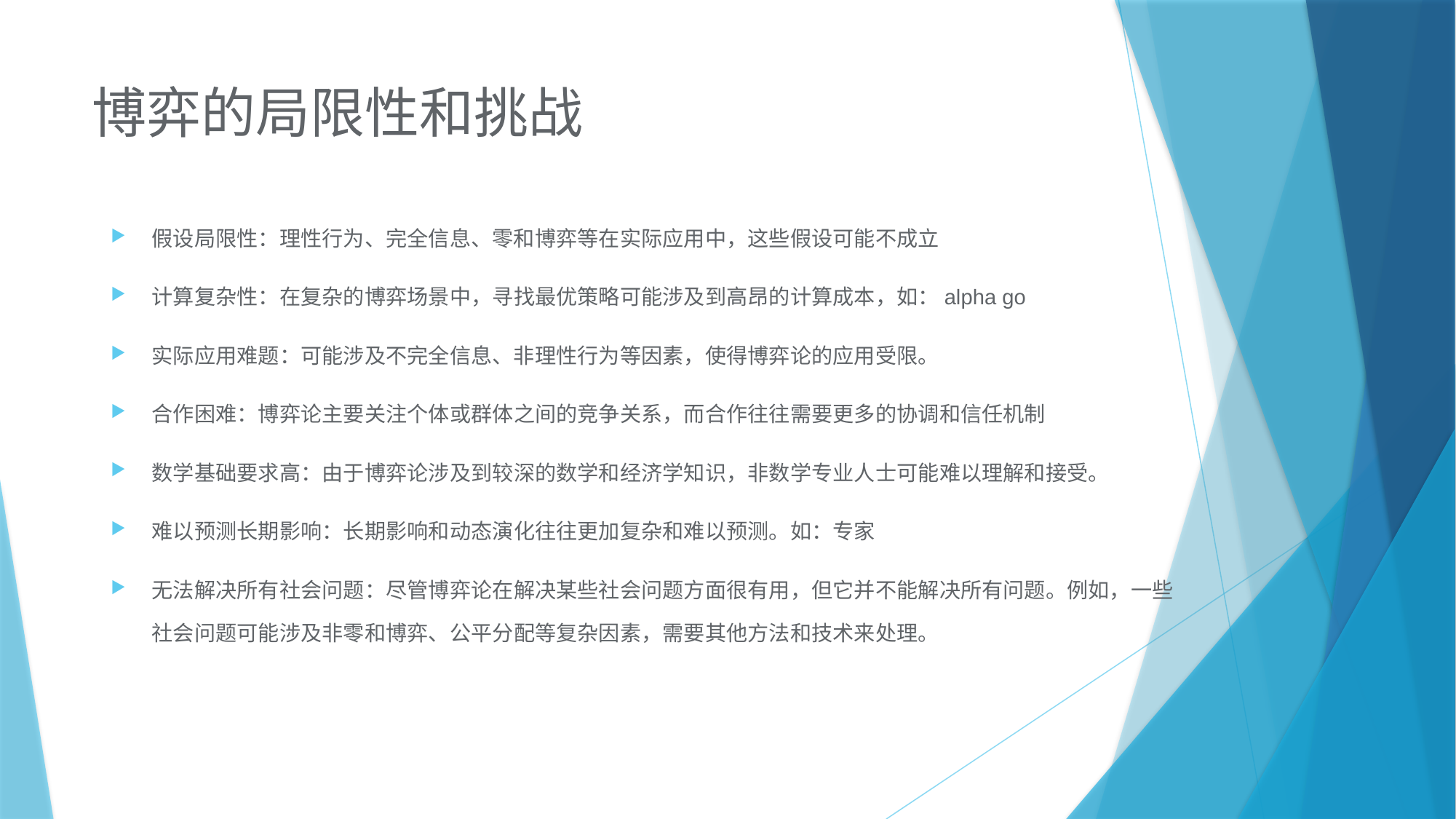

# 博弈的局限性和挑战
假设局限性：理性行为、完全信息、零和博弈等在实际应用中，这些假设可能不成立
计算复杂性：在复杂的博弈场景中，寻找最优策略可能涉及到高昂的计算成本，如：alpha go
实际应用难题：可能涉及不完全信息、非理性行为等因素，使得博弈论的应用受限。
合作困难：博弈论主要关注个体或群体之间的竞争关系，而合作往往需要更多的协调和信任机制
数学基础要求高：由于博弈论涉及到较深的数学和经济学知识，非数学专业人士可能难以理解和接受。
难以预测长期影响：长期影响和动态演化往往更加复杂和难以预测。如：专家
无法解决所有社会问题：尽管博弈论在解决某些社会问题方面很有用，但它并不能解决所有问题。例如，一些社会问题可能涉及非零和博弈、公平分配等复杂因素，需要其他方法和技术来处理。